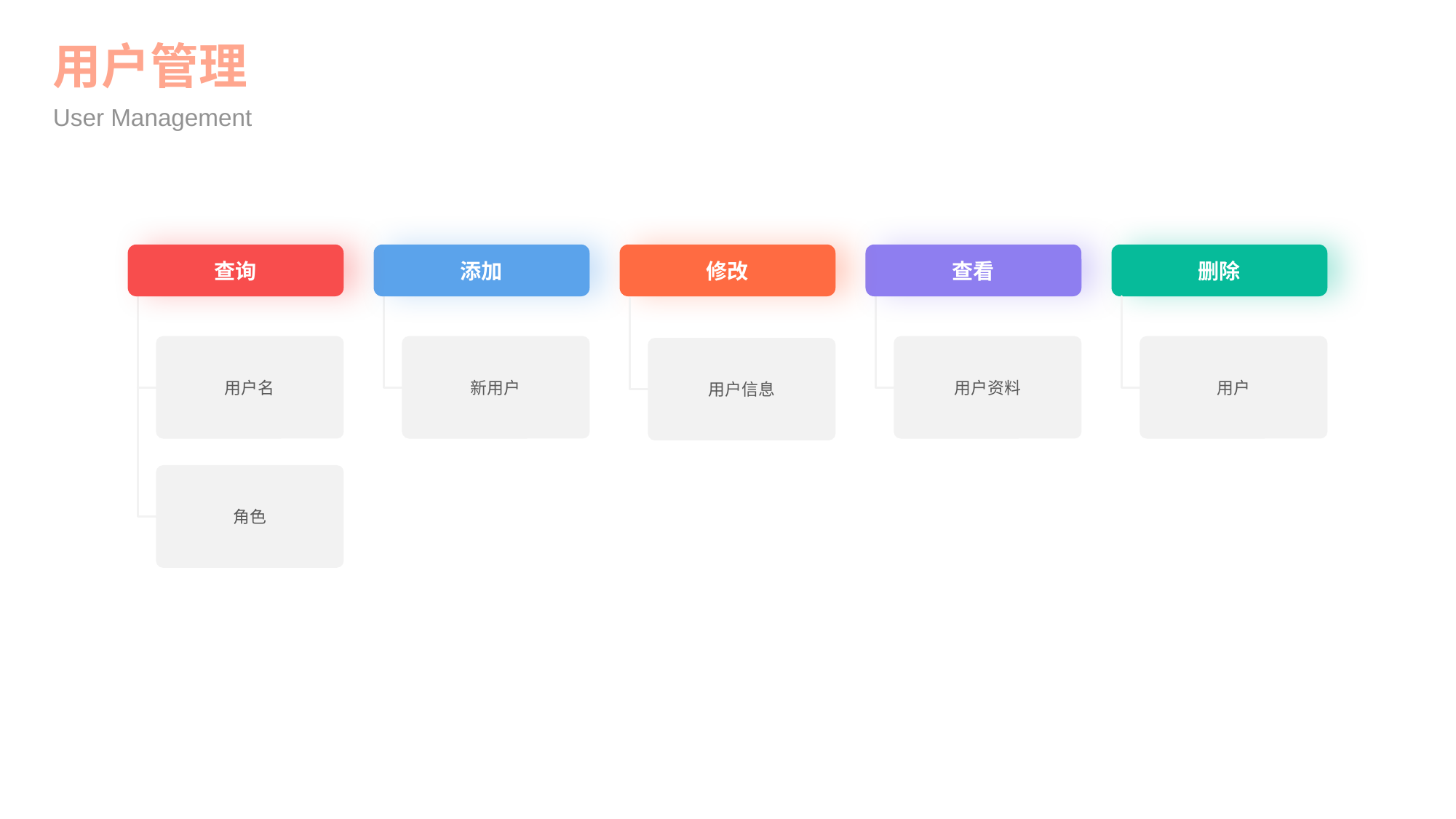

用户管理
User Management
查询
添加
修改
查看
删除
用户名
新用户
用户资料
用户
用户信息
角色